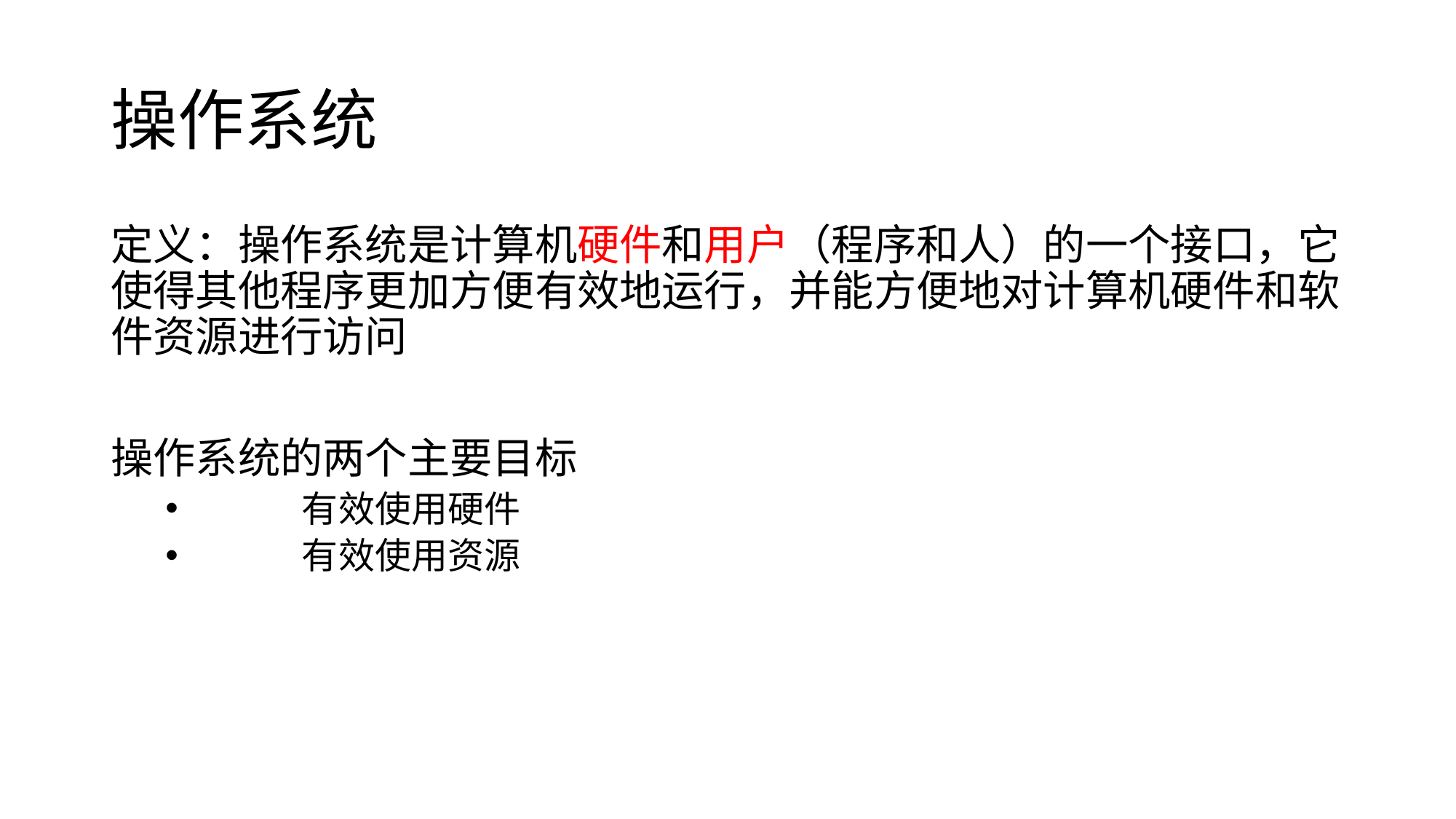

# 操作系统
定义：操作系统是计算机硬件和用户（程序和人）的一个接口，它使得其他程序更加方便有效地运行，并能方便地对计算机硬件和软件资源进行访问

操作系统的两个主要目标
	有效使用硬件
	有效使用资源